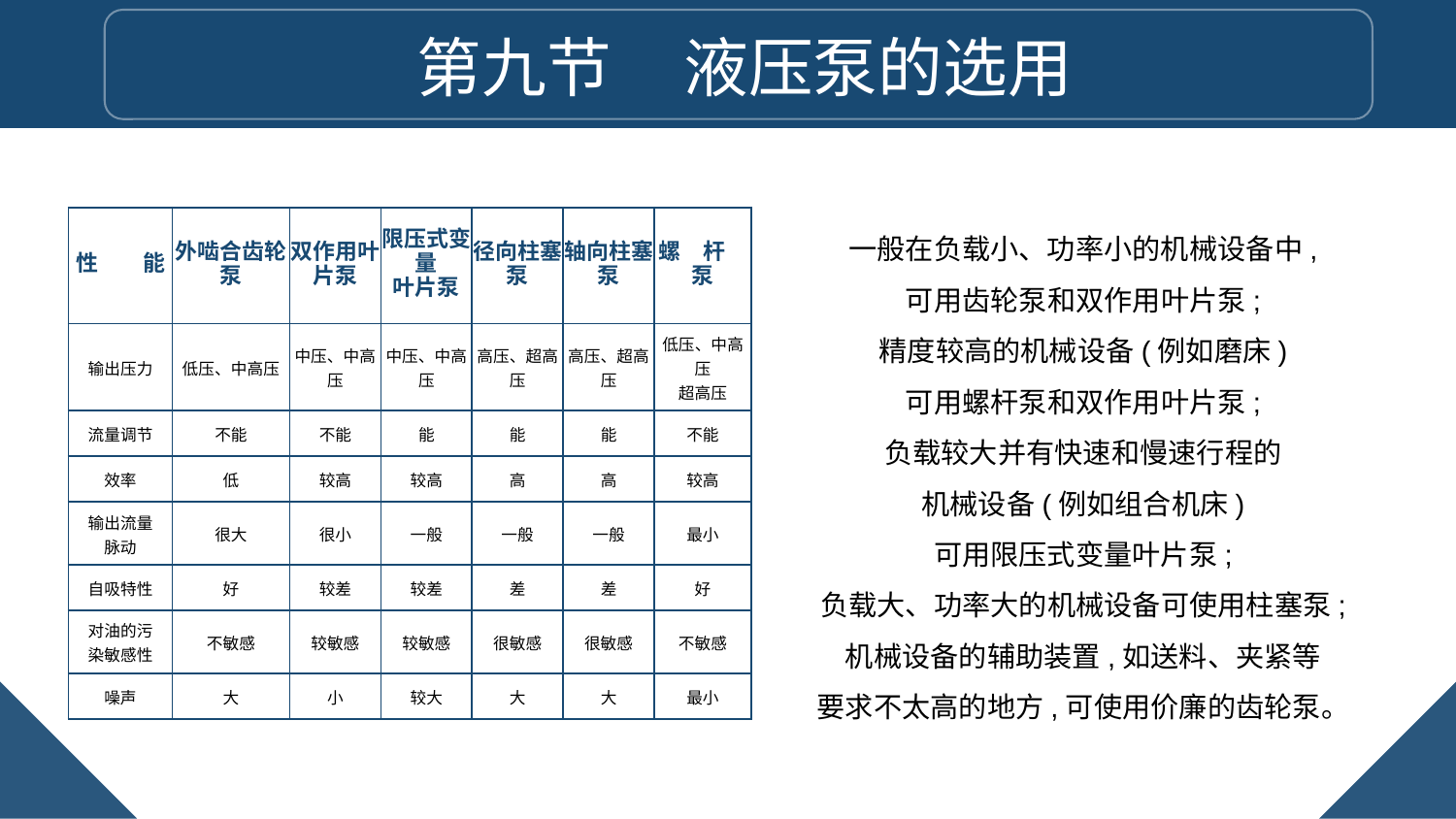

第九节     液压泵的选用
| 性　　能 | 外啮合齿轮泵 | 双作用叶片泵 | 限压式变量 叶片泵 | 径向柱塞泵 | 轴向柱塞泵 | 螺　杆　泵 |
| --- | --- | --- | --- | --- | --- | --- |
| 输出压力 | 低压、中高压 | 中压、中高压 | 中压、中高压 | 高压、超高压 | 高压、超高压 | 低压、中高压 超高压 |
| 流量调节 | 不能 | 不能 | 能 | 能 | 能 | 不能 |
| 效率 | 低 | 较高 | 较高 | 高 | 高 | 较高 |
| 输出流量脉动 | 很大 | 很小 | 一般 | 一般 | 一般 | 最小 |
| 自吸特性 | 好 | 较差 | 较差 | 差 | 差 | 好 |
| 对油的污染敏感性 | 不敏感 | 较敏感 | 较敏感 | 很敏感 | 很敏感 | 不敏感 |
| 噪声 | 大 | 小 | 较大 | 大 | 大 | 最小 |
一般在负载小、功率小的机械设备中,
可用齿轮泵和双作用叶片泵;
精度较高的机械设备(例如磨床)
可用螺杆泵和双作用叶片泵;
负载较大并有快速和慢速行程的
机械设备(例如组合机床)
可用限压式变量叶片泵;
负载大、功率大的机械设备可使用柱塞泵;
机械设备的辅助装置,如送料、夹紧等
要求不太高的地方,可使用价廉的齿轮泵。